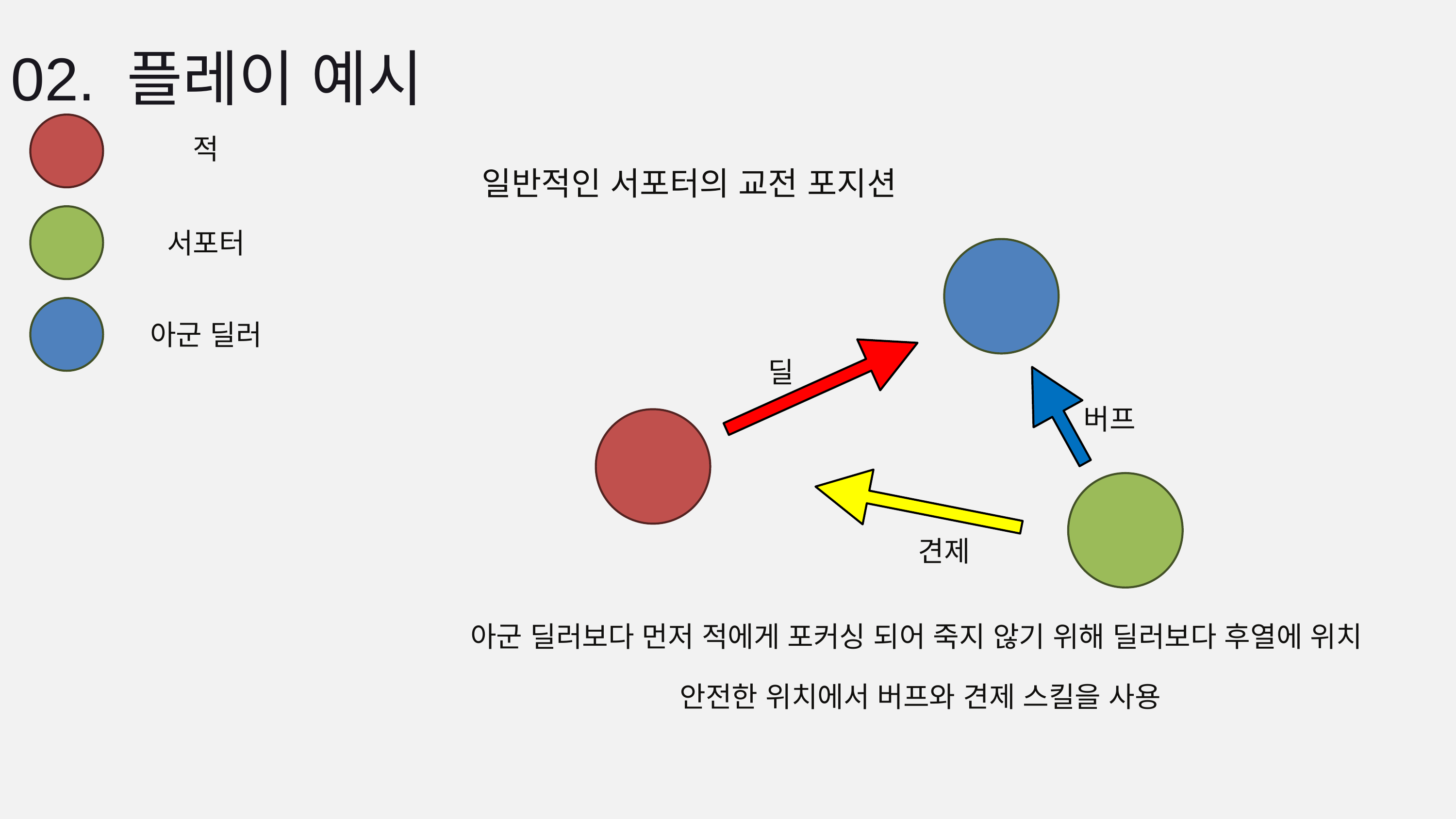

02. 플레이 예시

적
일반적인 서포터의 교전 포지션

서포터

딜
버프
견제

아군 딜러
아군 딜러보다 먼저 적에게 포커싱 되어 죽지 않기 위해 딜러보다 후열에 위치

안전한 위치에서 버프와 견제 스킬을 사용